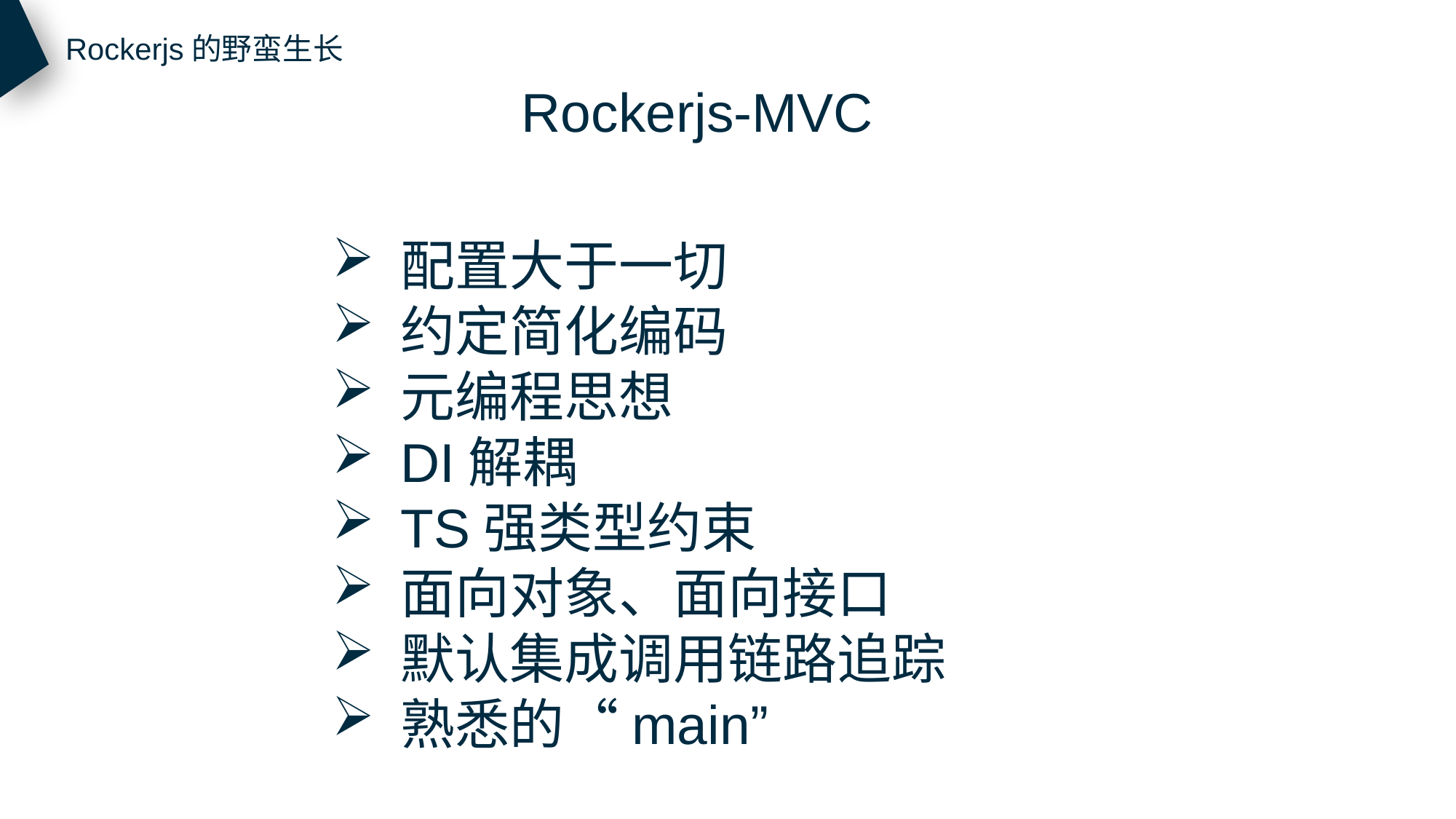

Rockerjs的野蛮生长
Rockerjs-MVC
配置大于一切
约定简化编码
元编程思想
DI解耦
TS强类型约束
面向对象、面向接口
默认集成调用链路追踪
熟悉的“main”